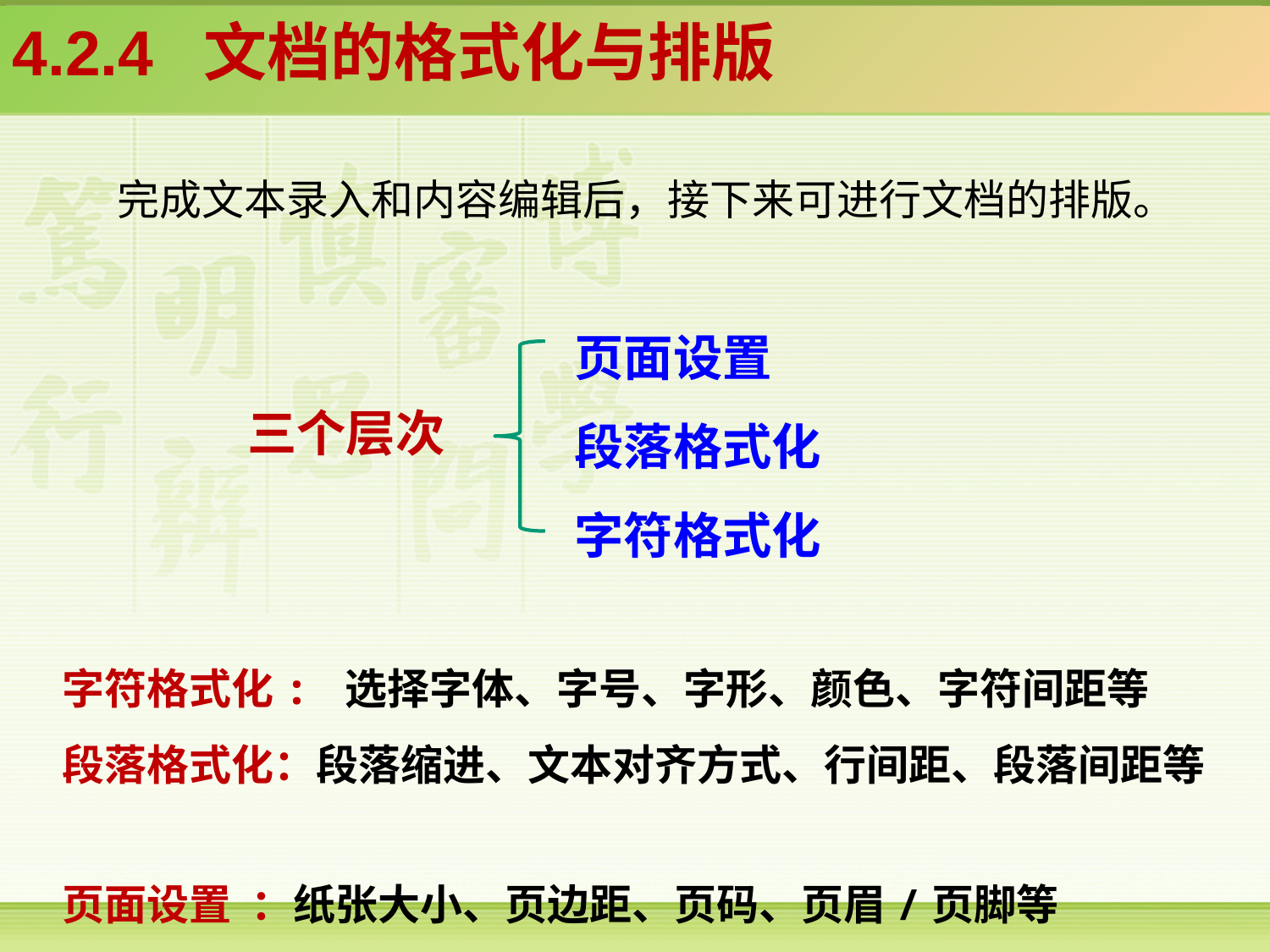

4.2.4  文档的格式化与排版

完成文本录入和内容编辑后，接下来可进行文档的排版。
页面设置
段落格式化
字符格式化

三个层次
字符格式化: 选择字体、字号、字形、颜色、字符间距等
段落格式化：段落缩进、文本对齐方式、行间距、段落间距等
页面设置  ：纸张大小、页边距、页码、页眉/页脚等

17